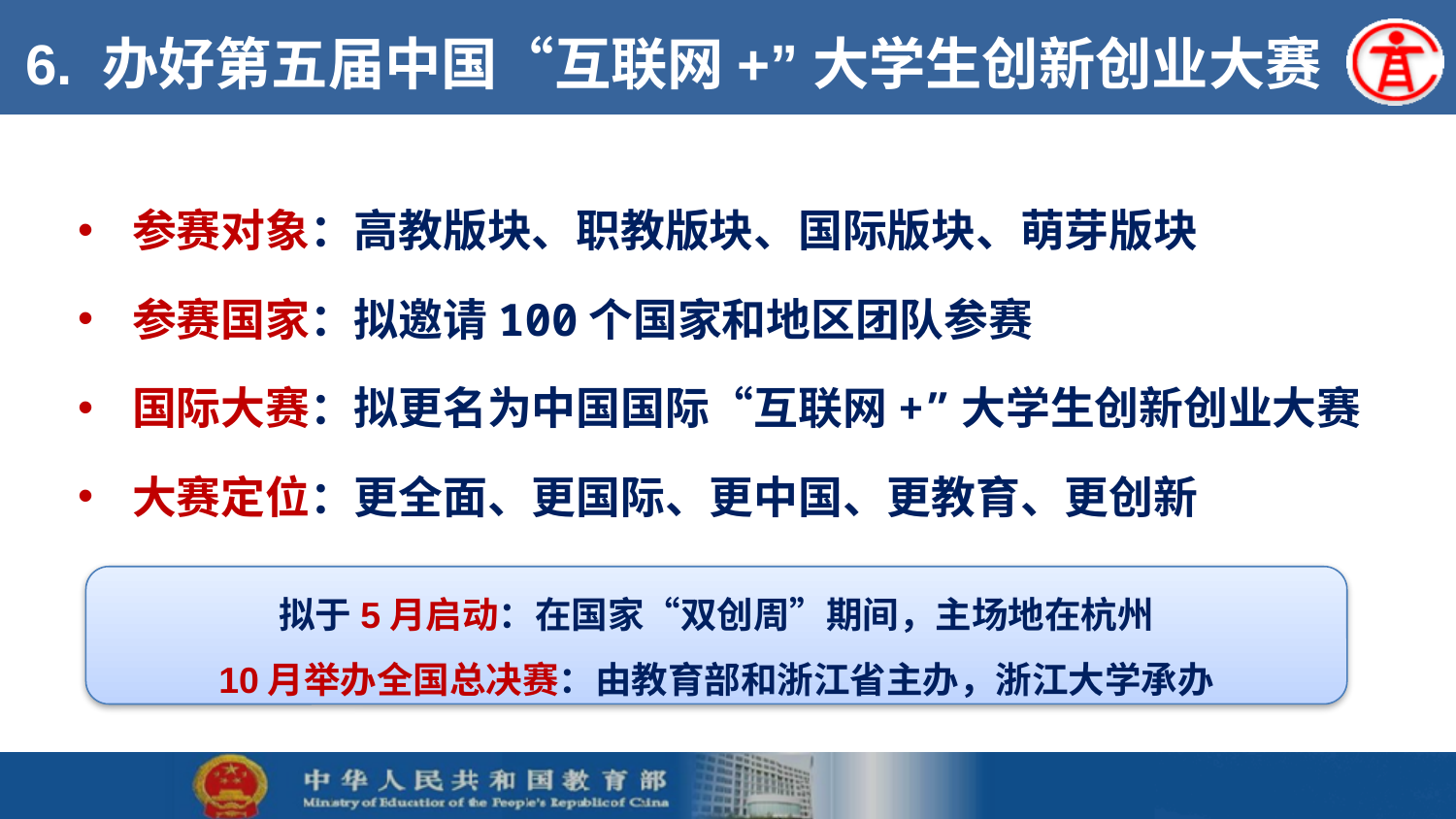

# 6. 办好第五届中国“互联网+”大学生创新创业大赛
参赛对象：高教版块、职教版块、国际版块、萌芽版块
参赛国家：拟邀请100个国家和地区团队参赛
国际大赛：拟更名为中国国际“互联网+”大学生创新创业大赛
大赛定位：更全面、更国际、更中国、更教育、更创新
拟于5月启动：在国家“双创周”期间，主场地在杭州
10月举办全国总决赛：由教育部和浙江省主办，浙江大学承办